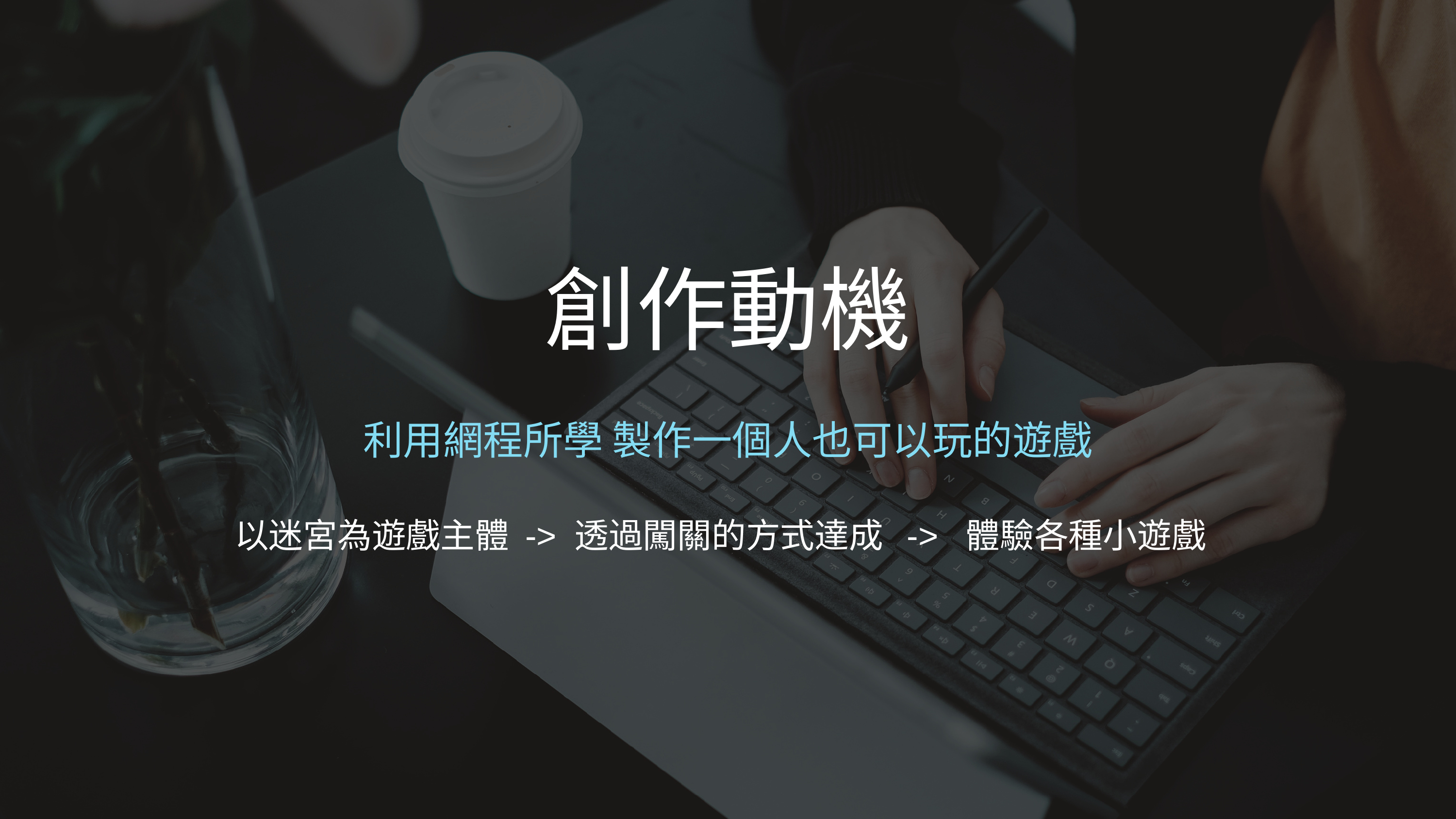

創作動機
利用網程所學 製作一個人也可以玩的遊戲
以迷宮為遊戲主體 -> 透過闖關的方式達成  ->  體驗各種小遊戲